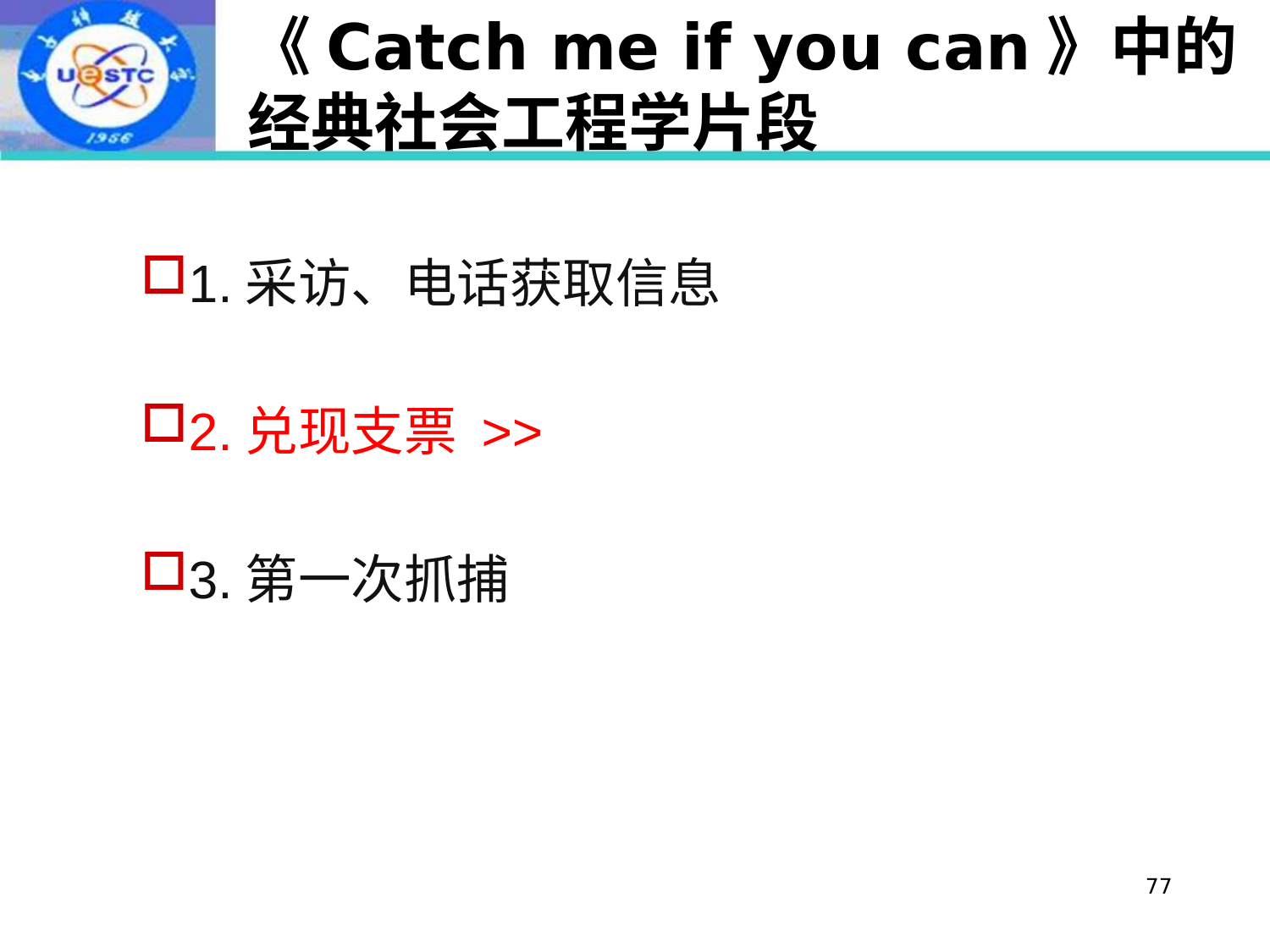

# 《Catch me if you can》中的 经典社会工程学片段
1.采访、电话获取信息

2.兑现支票 >>

3.第一次抓捕

77